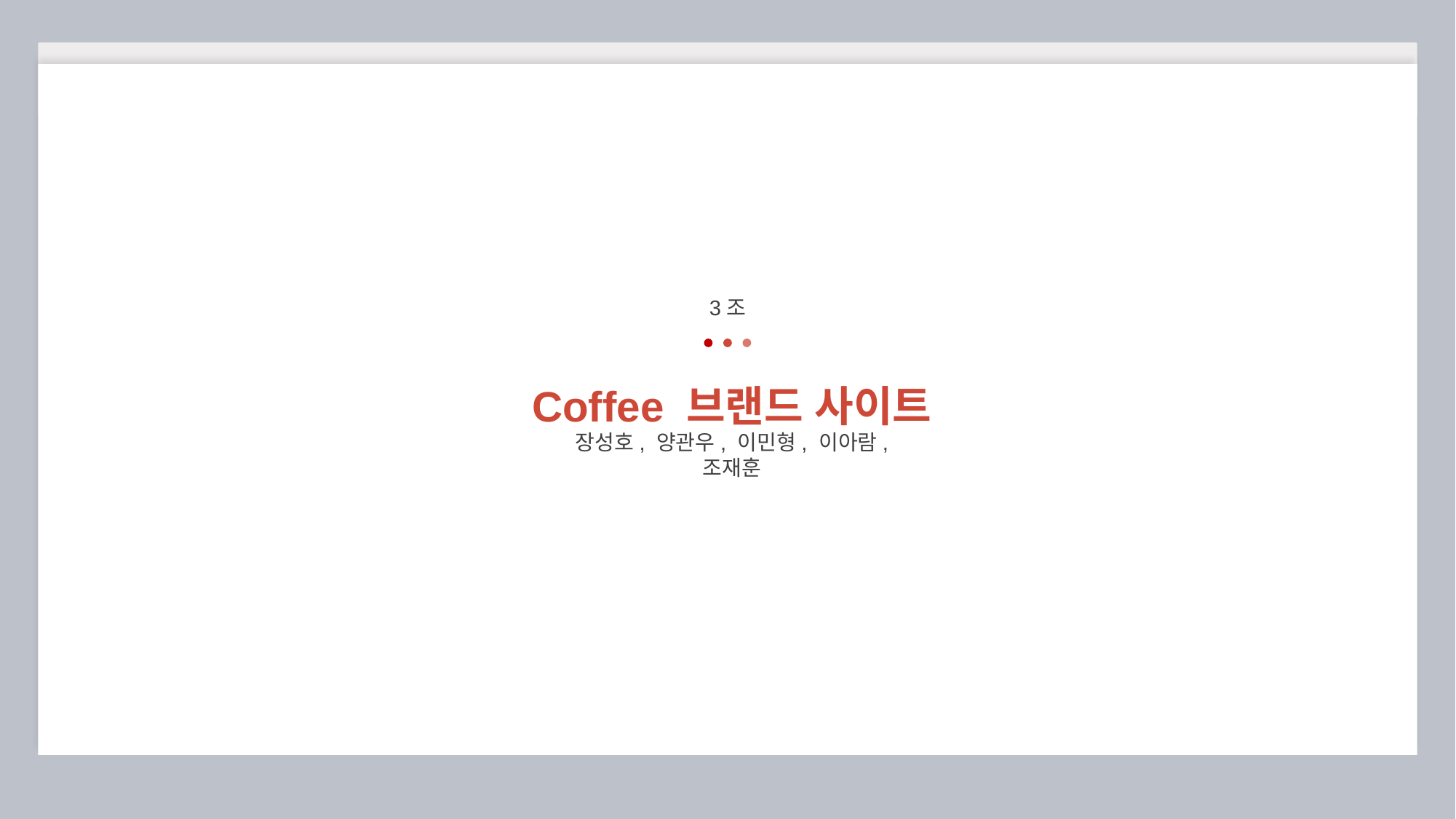

3조

Coffee 브랜드 사이트
장성호, 양관우, 이민형, 이아람, 조재훈